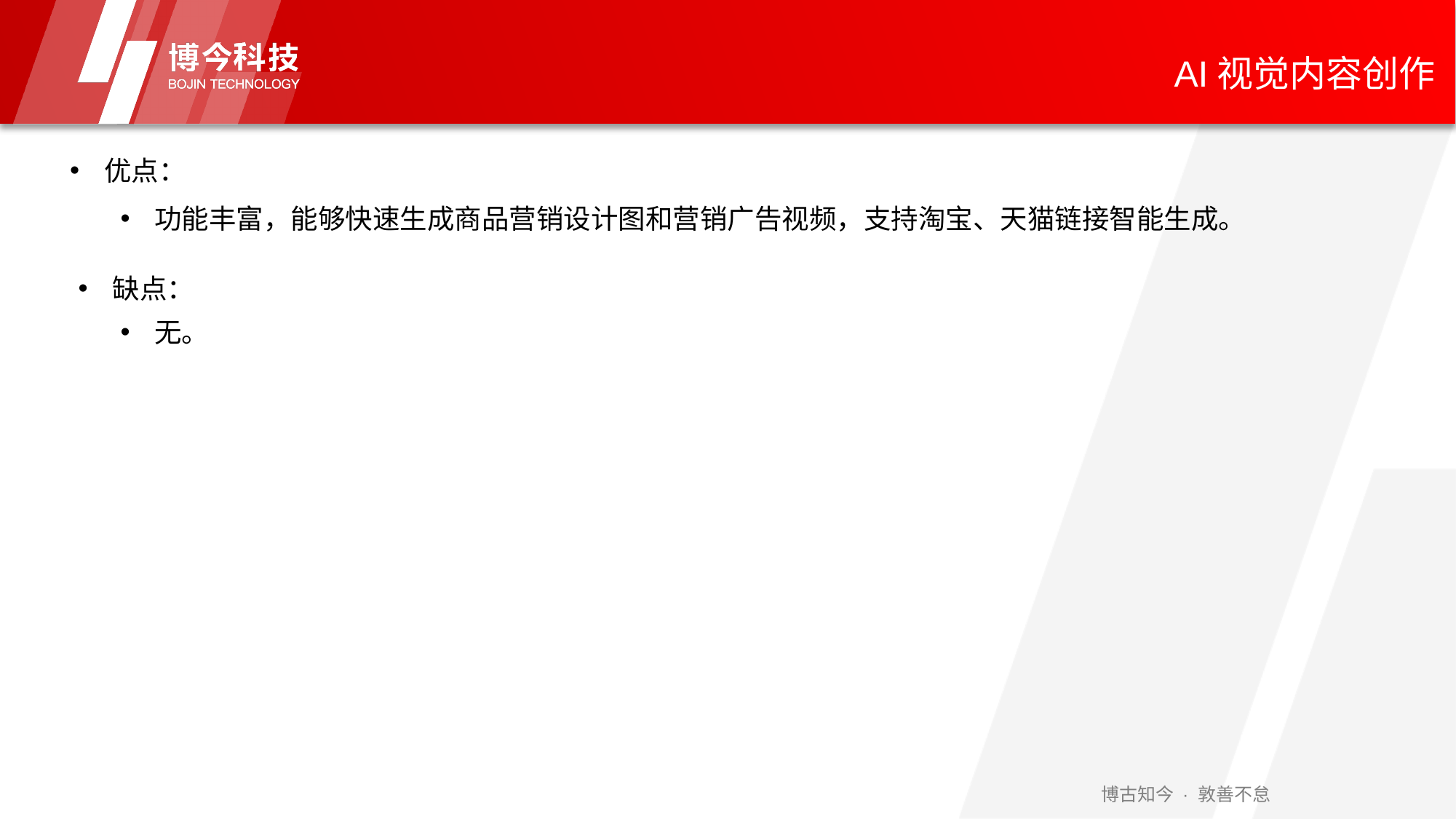

AI视觉内容创作
优点：
功能丰富，能够快速生成商品营销设计图和营销广告视频，支持淘宝、天猫链接智能生成。
缺点：
无。